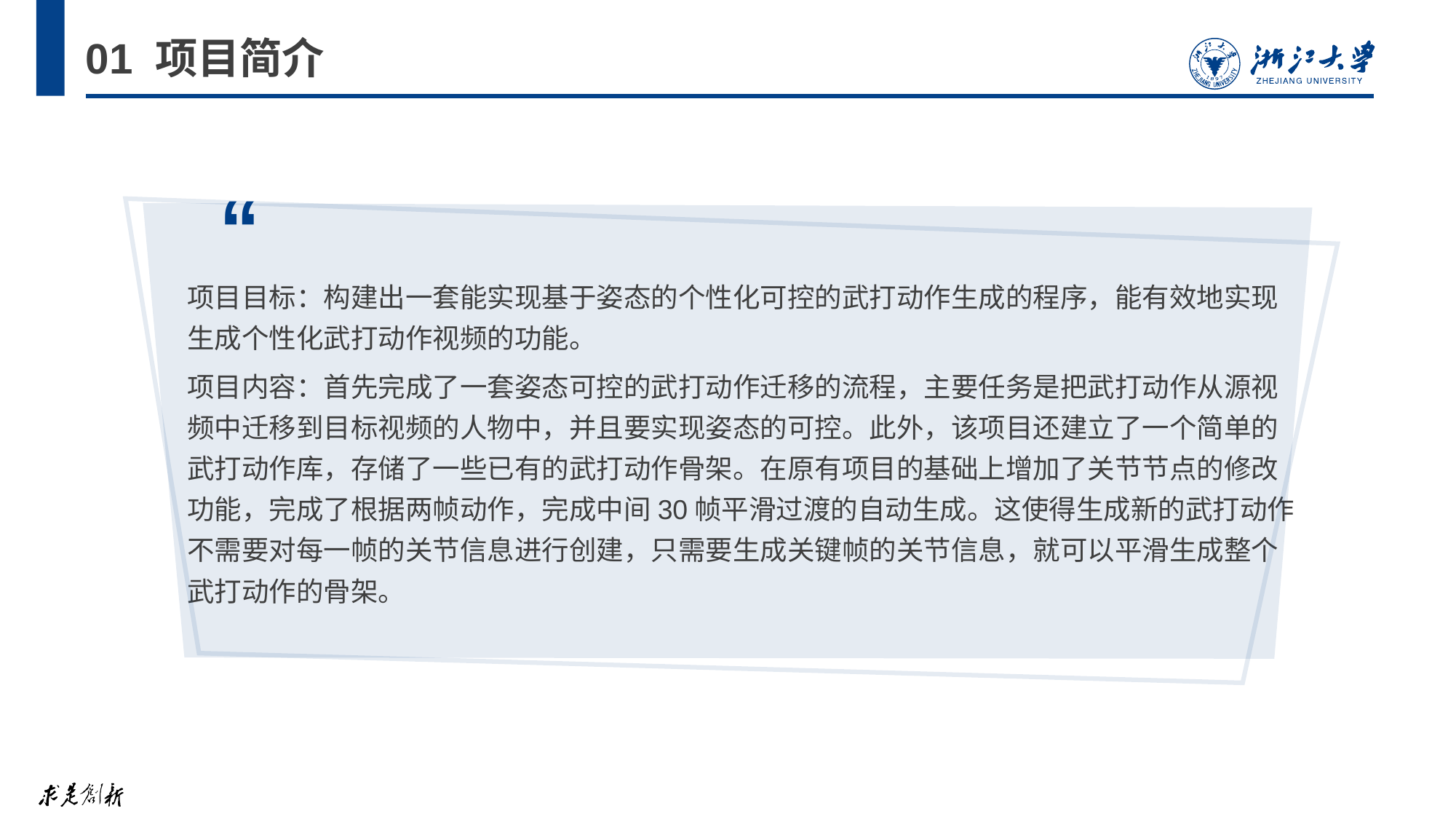

# 01 项目简介
“

项目目标：构建出一套能实现基于姿态的个性化可控的武打动作生成的程序，能有效地实现生成个性化武打动作视频的功能。
项目内容：首先完成了一套姿态可控的武打动作迁移的流程，主要任务是把武打动作从源视频中迁移到目标视频的人物中，并且要实现姿态的可控。此外，该项目还建立了一个简单的武打动作库，存储了一些已有的武打动作骨架。在原有项目的基础上增加了关节节点的修改功能，完成了根据两帧动作，完成中间30帧平滑过渡的自动生成。这使得生成新的武打动作不需要对每一帧的关节信息进行创建，只需要生成关键帧的关节信息，就可以平滑生成整个武打动作的骨架。
6